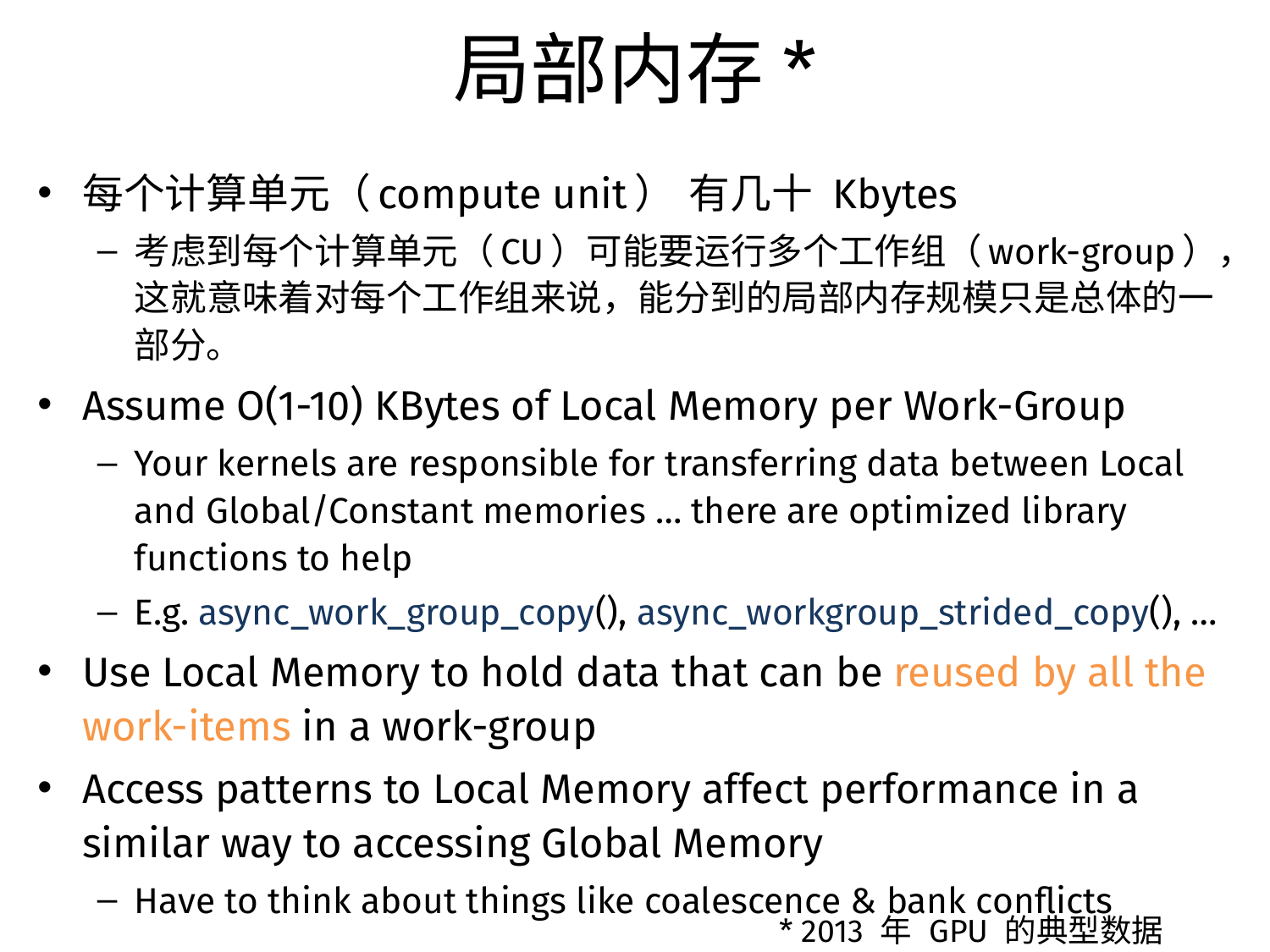

局部内存*
每个计算单元（compute unit） 有几十 Kbytes
考虑到每个计算单元（CU）可能要运行多个工作组（work-group），这就意味着对每个工作组来说，能分到的局部内存规模只是总体的一部分。
Assume O(1-10) KBytes of Local Memory per Work-Group
Your kernels are responsible for transferring data between Local and Global/Constant memories … there are optimized library functions to help
E.g. async_work_group_copy(), async_workgroup_strided_copy(), …
Use Local Memory to hold data that can be reused by all the work-items in a work-group
Access patterns to Local Memory affect performance in a similar way to accessing Global Memory
Have to think about things like coalescence & bank conflicts
* 2013 年 GPU 的典型数据